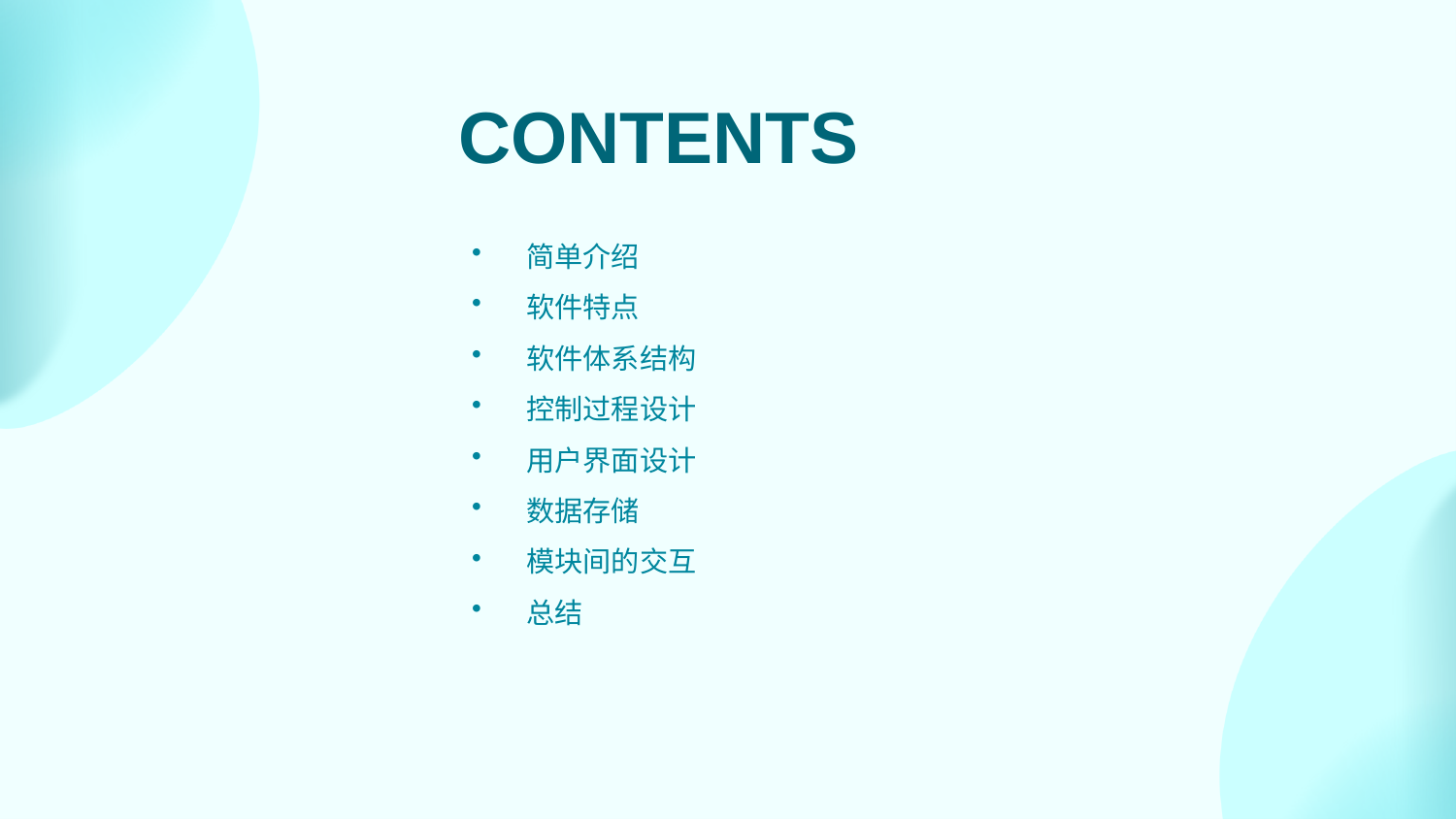

CONTENTS
简单介绍
软件特点
软件体系结构
控制过程设计
用户界面设计
数据存储
模块间的交互
总结